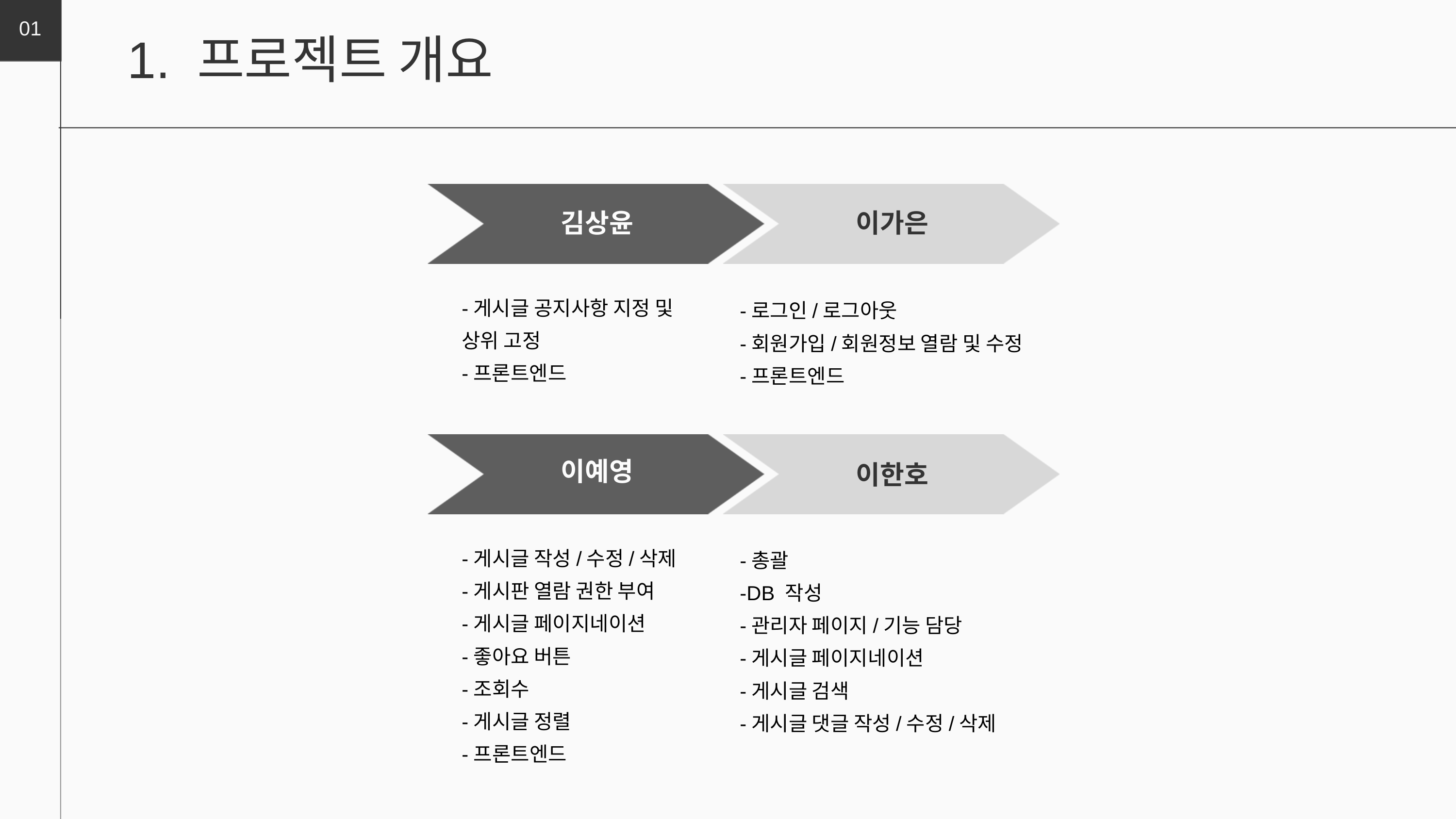

01

1. 프로젝트 개요

김상윤

이가은

-로그인/로그아웃
-회원가입/회원정보 열람 및 수정
-프론트엔드

-게시글 공지사항 지정 및 상위 고정
-프론트엔드

이예영

이한호

-게시글 작성/수정/삭제
-게시판 열람 권한 부여
-게시글 페이지네이션
-좋아요 버튼
-조회수
-게시글 정렬
-프론트엔드

-총괄
-DB 작성
-관리자 페이지/기능 담당
-게시글 페이지네이션
-게시글 검색
-게시글 댓글 작성/수정/삭제